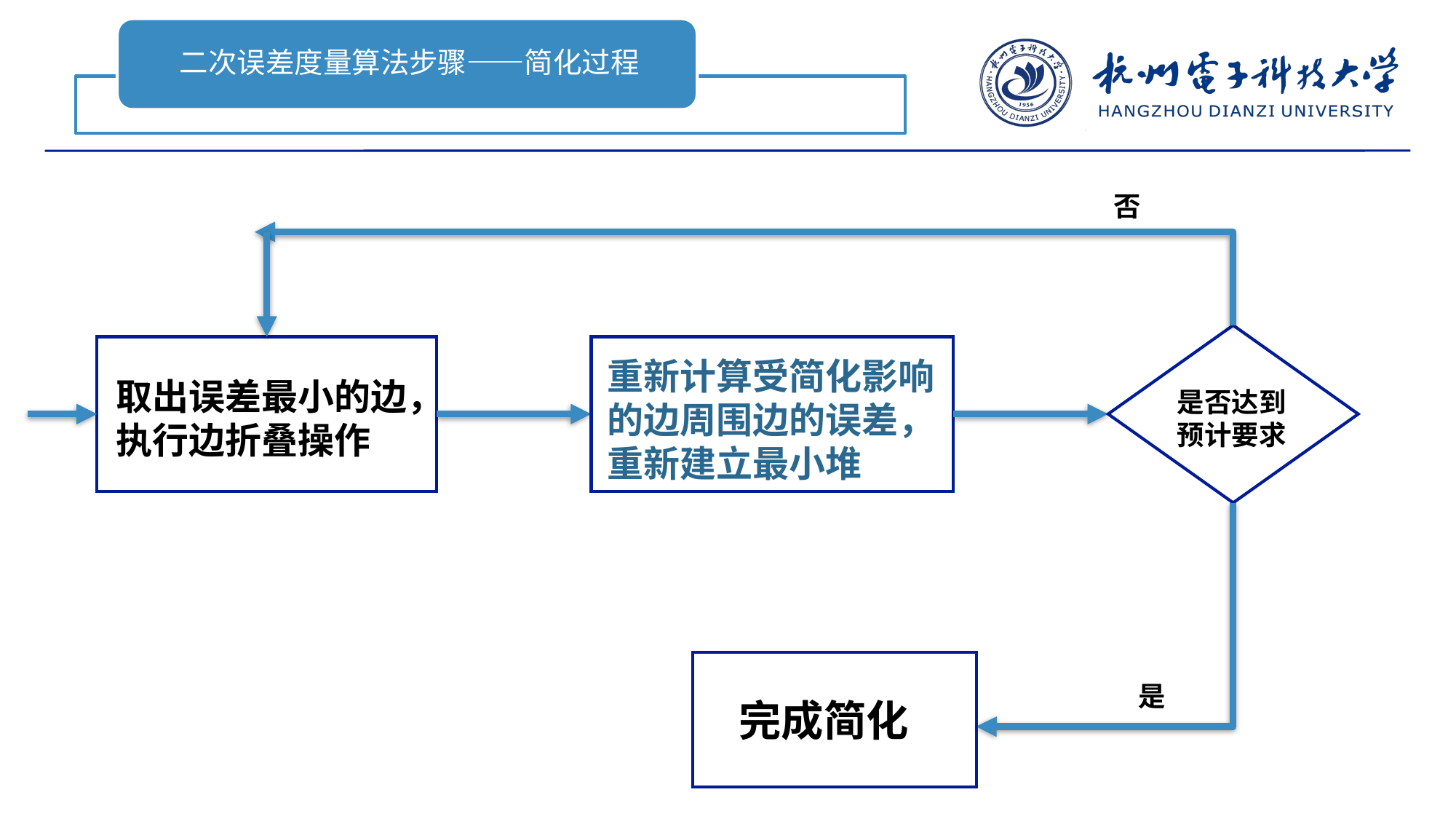

二次误差度量算法步骤——简化过程
否

重新计算受简化影响的边周围边的误差，重新建立最小堆
取出误差最小的边，执行边折叠操作
是否达到预计要求

是
完成简化